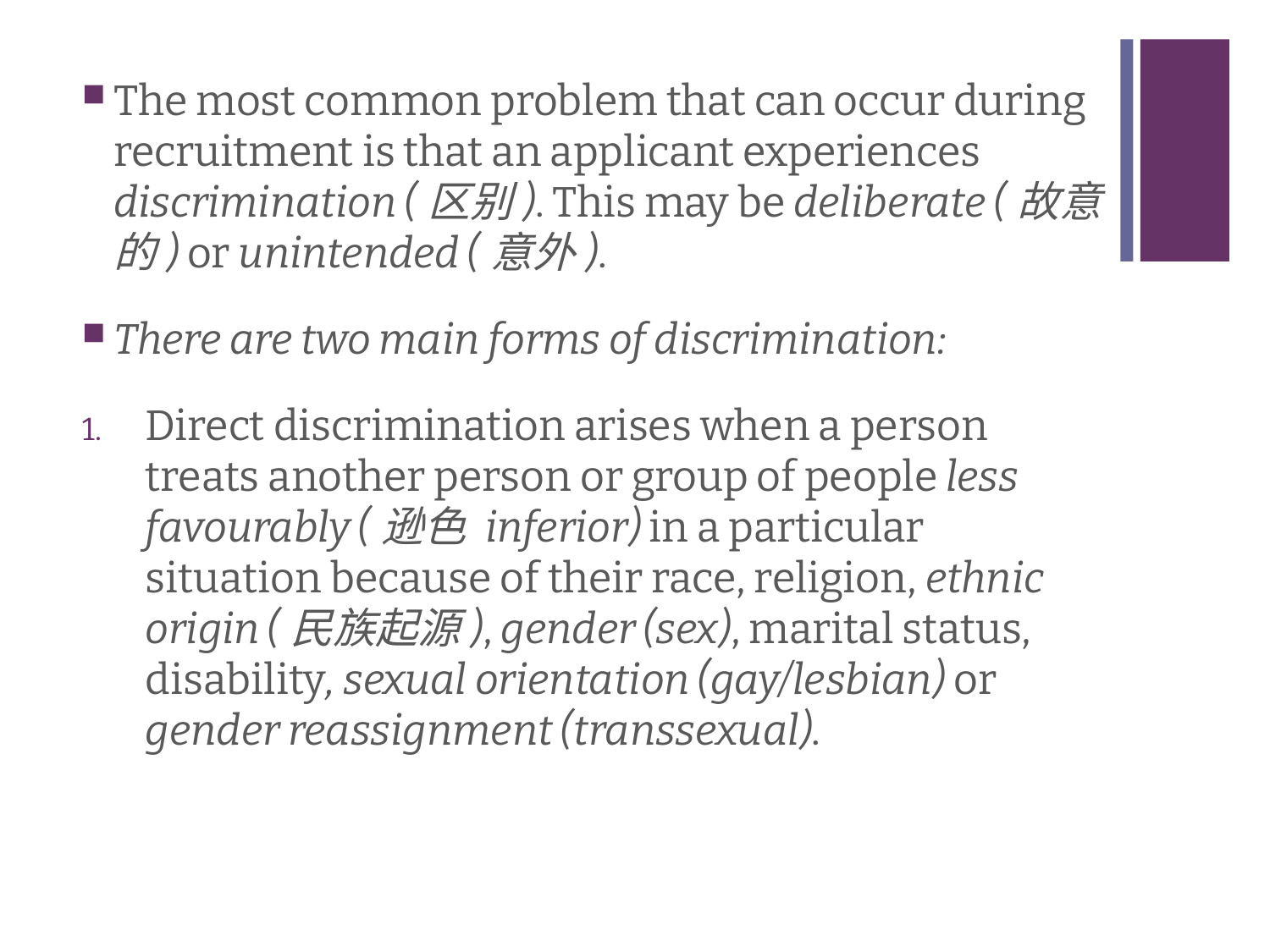

#
The most common problem that can occur during recruitment is that an applicant experiences discrimination (区别). This may be deliberate (故意的) or unintended (意外).
There are two main forms of discrimination:
Direct discrimination arises when a person treats another person or group of people less favourably (逊色 inferior) in a particular situation because of their race, religion, ethnic origin (民族起源), gender (sex), marital status, disability, sexual orientation (gay/lesbian) or gender reassignment (transsexual).